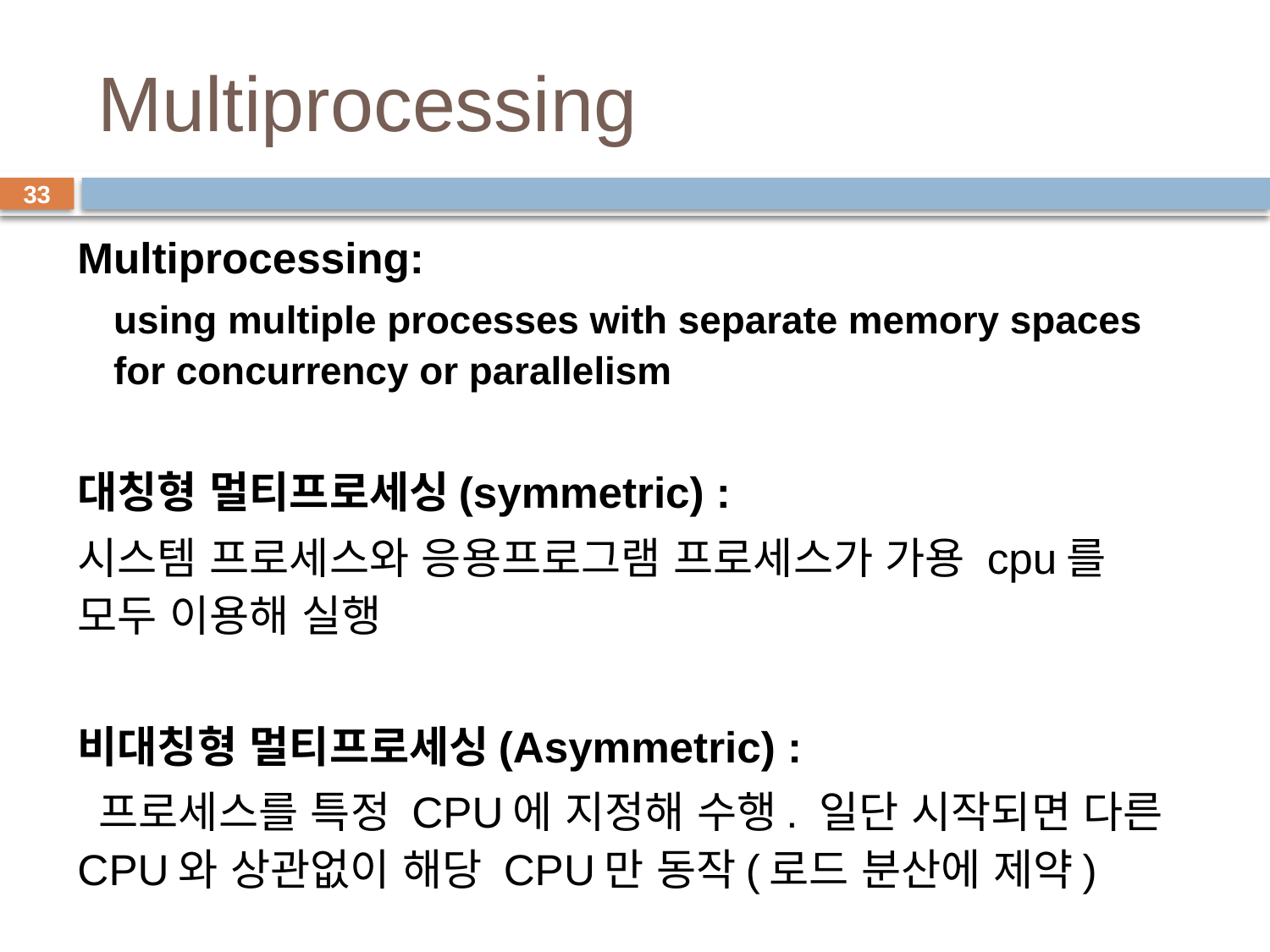

# Multiprocessing
33
Multiprocessing:
using multiple processes with separate memory spaces for concurrency or parallelism

대칭형 멀티프로세싱(symmetric) :
시스템 프로세스와 응용프로그램 프로세스가 가용 cpu를 모두 이용해 실행

비대칭형 멀티프로세싱(Asymmetric) :
 프로세스를 특정 CPU에 지정해 수행. 일단 시작되면 다른 CPU와 상관없이 해당 CPU만 동작(로드 분산에 제약)